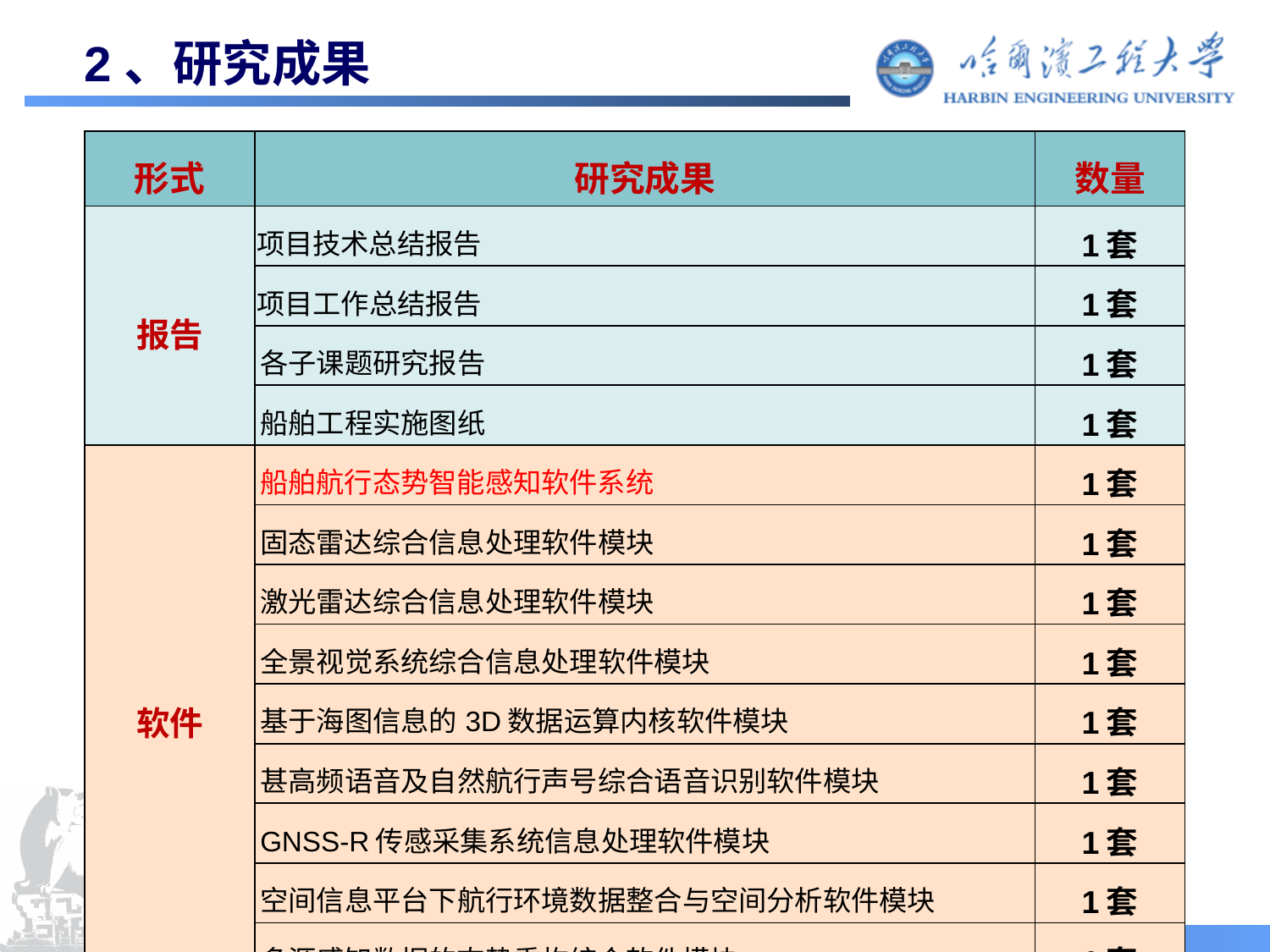

# 2、研究成果
| 形式 | 研究成果 | 数量 |
| --- | --- | --- |
| 报告 | 项目技术总结报告 | 1套 |
|  | 项目工作总结报告 | 1套 |
|  | 各子课题研究报告 | 1套 |
|  | 船舶工程实施图纸 | 1套 |
| 软件 | 船舶航行态势智能感知软件系统 | 1套 |
|  | 固态雷达综合信息处理软件模块 | 1套 |
|  | 激光雷达综合信息处理软件模块 | 1套 |
|  | 全景视觉系统综合信息处理软件模块 | 1套 |
|  | 基于海图信息的3D数据运算内核软件模块 | 1套 |
|  | 甚高频语音及自然航行声号综合语音识别软件模块 | 1套 |
|  | GNSS-R传感采集系统信息处理软件模块 | 1套 |
|  | 空间信息平台下航行环境数据整合与空间分析软件模块 | 1套 |
|  | 多源感知数据的态势重构综合软件模块 | 1套 |